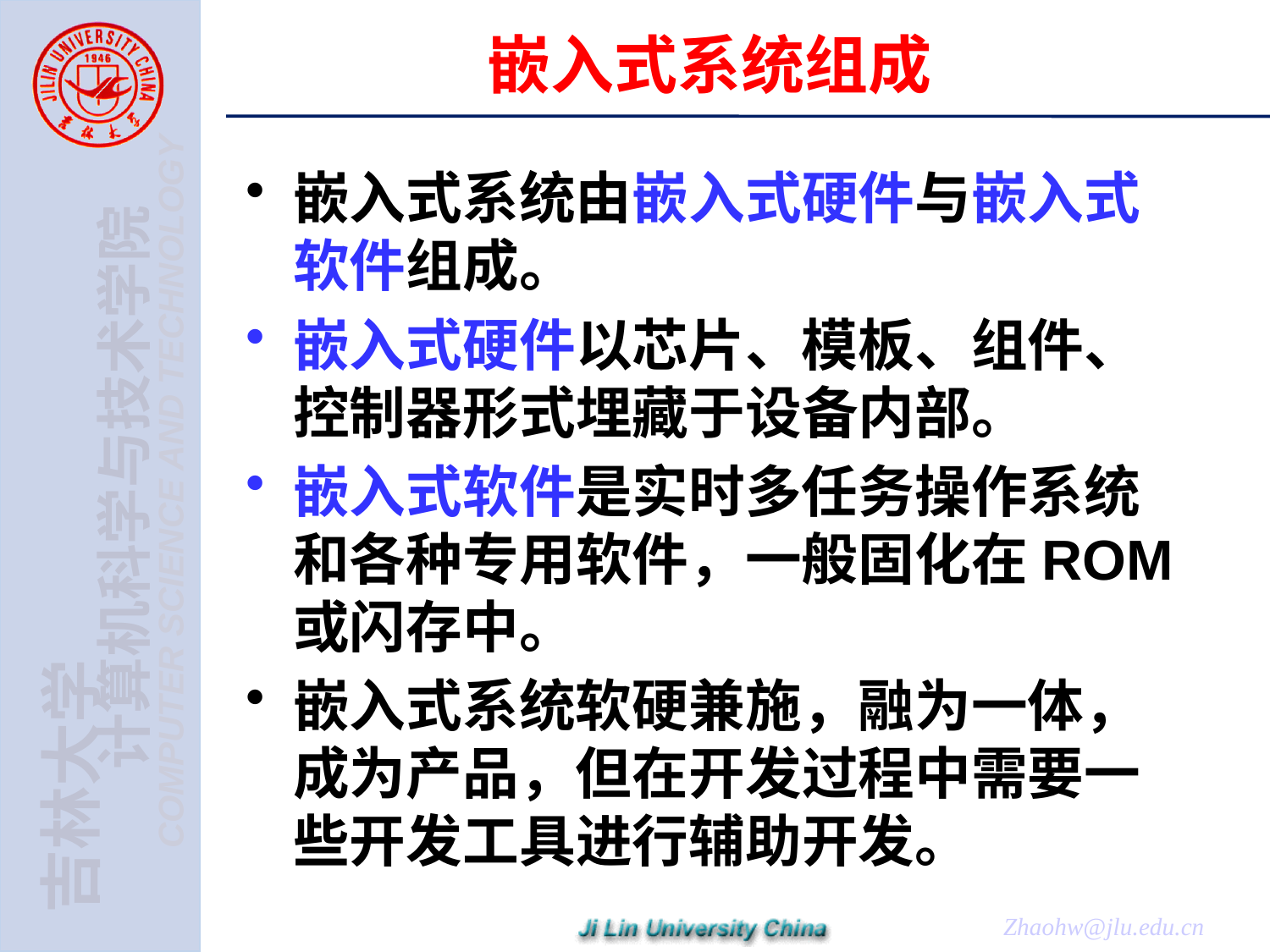

# 嵌入式系统组成
嵌入式系统由嵌入式硬件与嵌入式软件组成。
嵌入式硬件以芯片、模板、组件、控制器形式埋藏于设备内部。
嵌入式软件是实时多任务操作系统和各种专用软件，一般固化在ROM或闪存中。
嵌入式系统软硬兼施，融为一体，成为产品，但在开发过程中需要一些开发工具进行辅助开发。